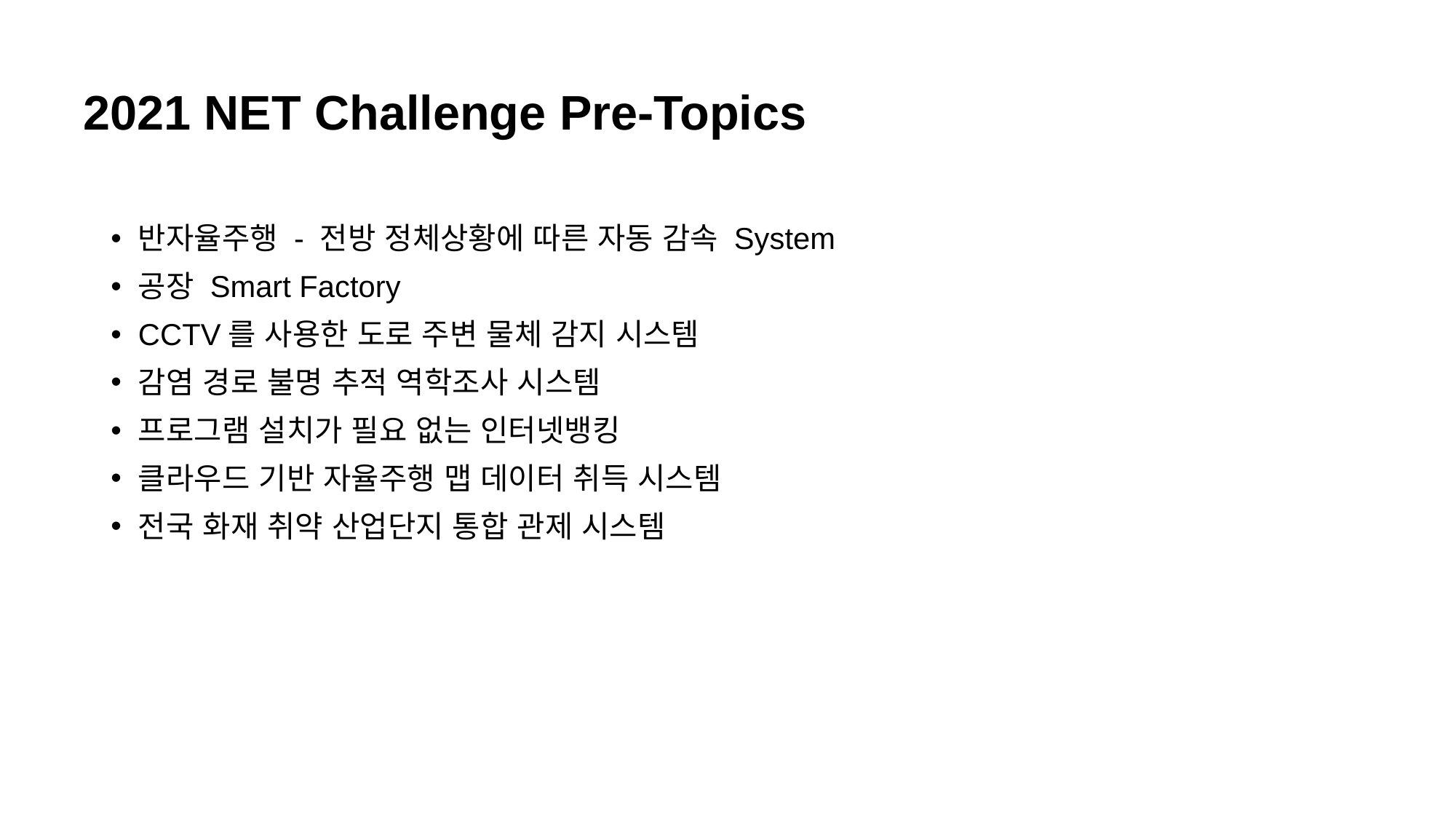

2021 NET Challenge Pre-Topics
반자율주행 - 전방 정체상황에 따른 자동 감속 System
공장 Smart Factory
CCTV를 사용한 도로 주변 물체 감지 시스템
감염 경로 불명 추적 역학조사 시스템
프로그램 설치가 필요 없는 인터넷뱅킹
클라우드 기반 자율주행 맵 데이터 취득 시스템
전국 화재 취약 산업단지 통합 관제 시스템